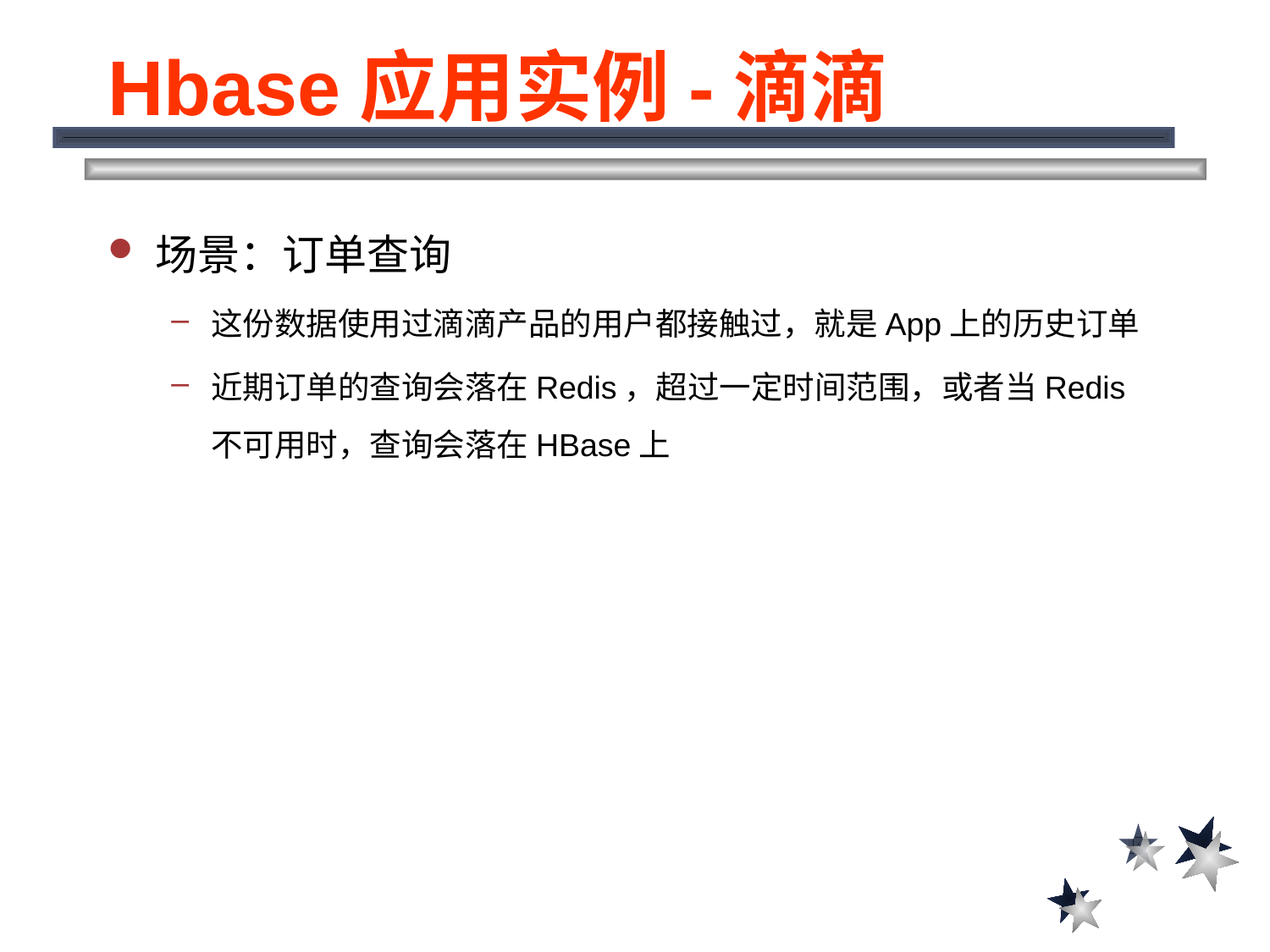

Hbase应用实例-滴滴

场景：订单查询
这份数据使用过滴滴产品的用户都接触过，就是App上的历史订单
近期订单的查询会落在Redis，超过一定时间范围，或者当Redis不可用时，查询会落在HBase上